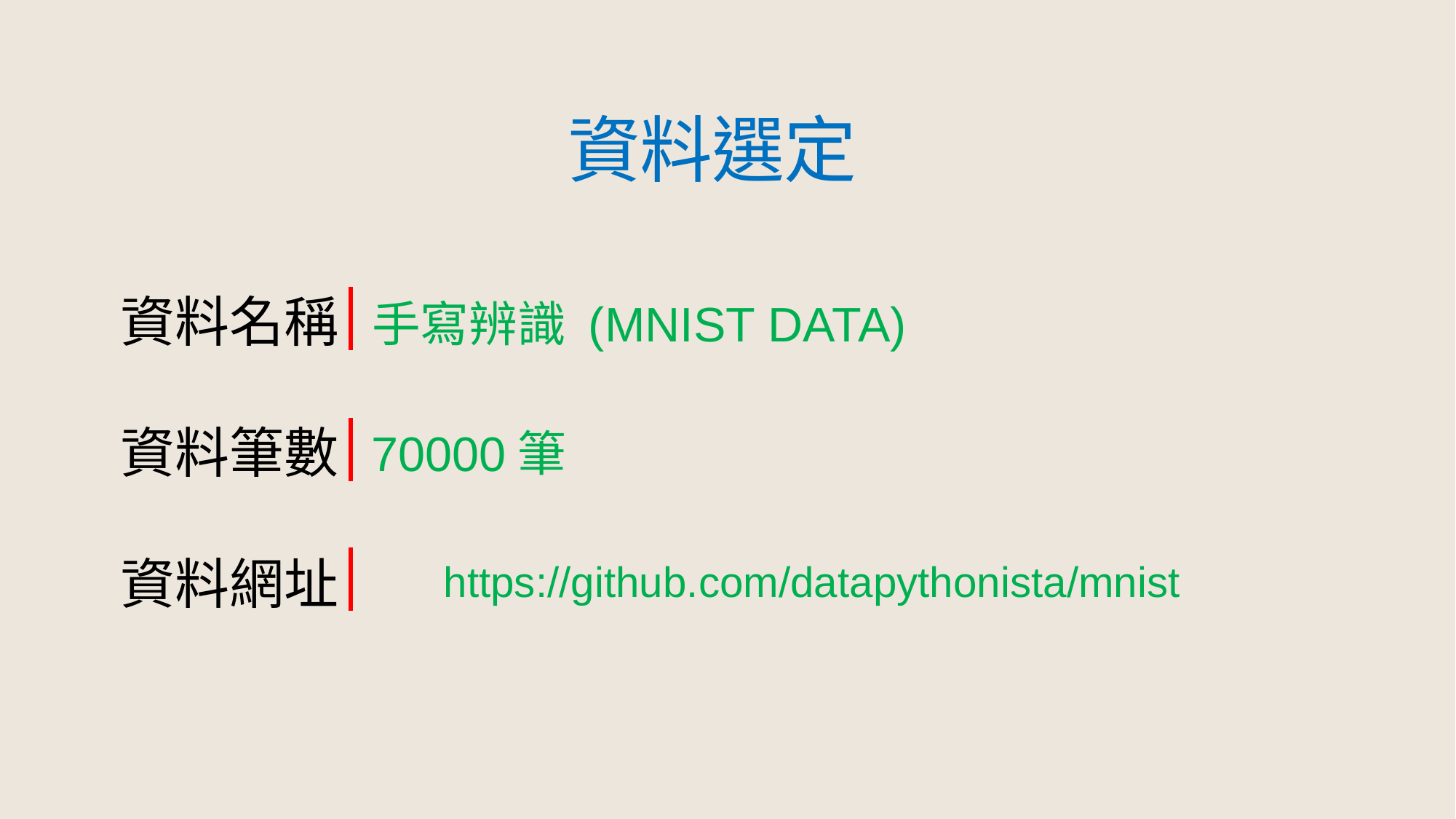

# 資料選定
資料名稱

資料筆數

資料網址
手寫辨識 (MNIST DATA)
70000筆
 https://github.com/datapythonista/mnist